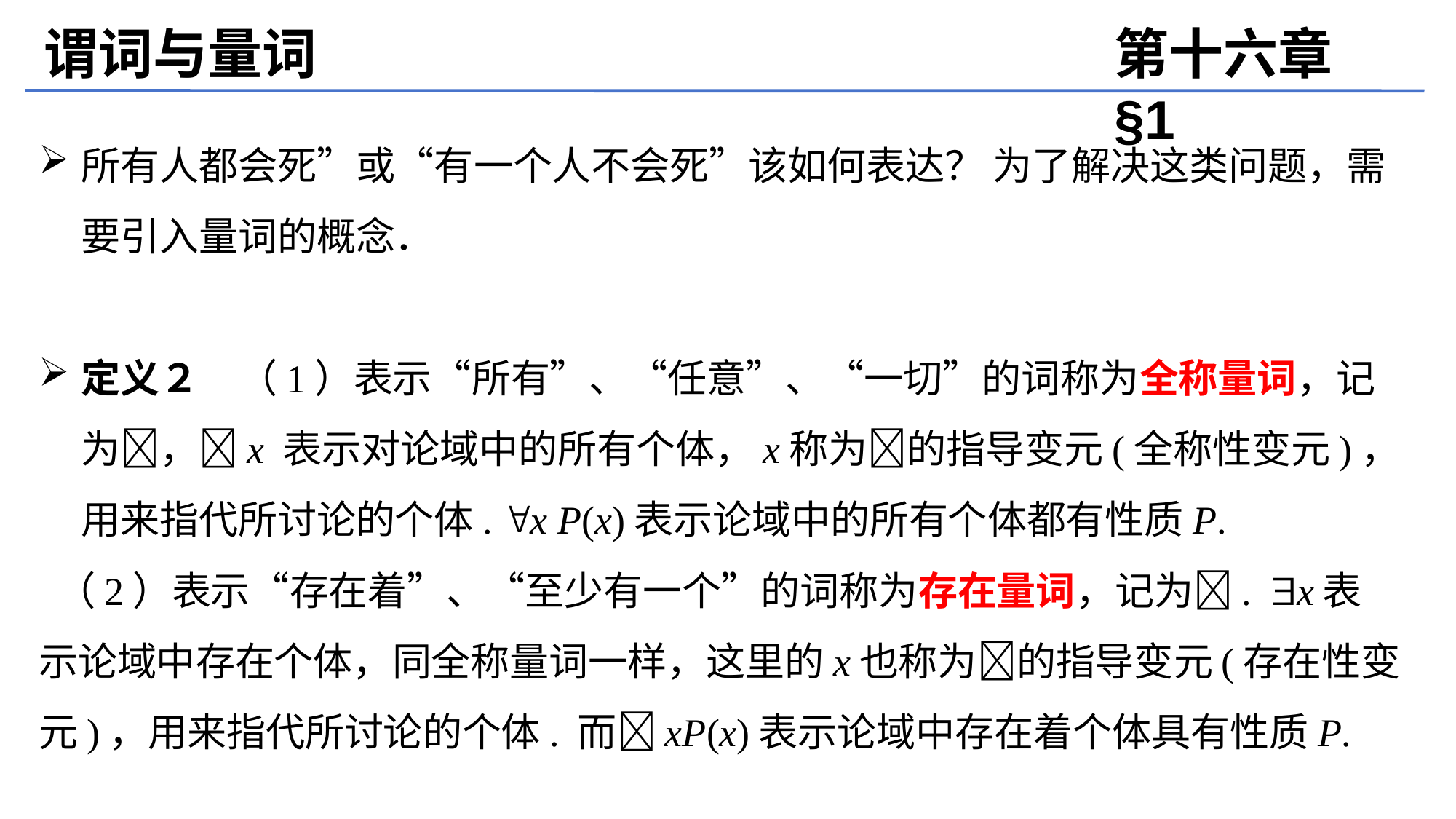

谓词与量词
第十六章 §1
所有人都会死”或“有一个人不会死”该如何表达？ 为了解决这类问题，需要引入量词的概念．

定义２　（1）表示“所有”、“任意”、“一切”的词称为全称量词，记为∀，∀x 表示对论域中的所有个体，x称为∀的指导变元(全称性变元)，用来指代所讨论的个体. ∀x P(x)表示论域中的所有个体都有性质P.
 （2）表示“存在着”、“至少有一个”的词称为存在量词，记为∃.  ∃x表 示论域中存在个体，同全称量词一样，这里的x也称为∃的指导变元(存在性变元)，用来指代所讨论的个体. 而∃xP(x)表示论域中存在着个体具有性质P.